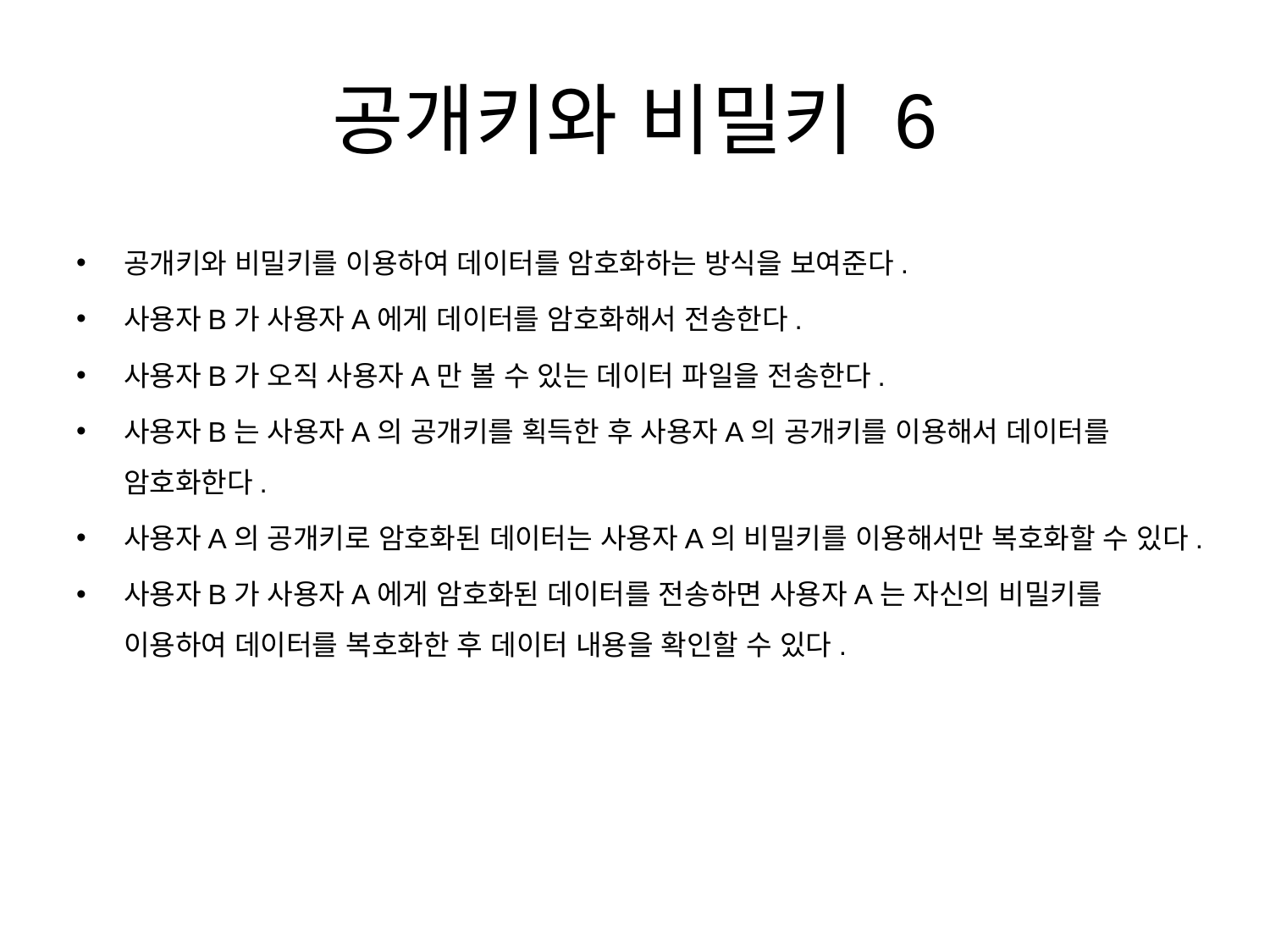

# 공개키와 비밀키 6
공개키와 비밀키를 이용하여 데이터를 암호화하는 방식을 보여준다.
사용자B가 사용자A에게 데이터를 암호화해서 전송한다.
사용자B가 오직 사용자A만 볼 수 있는 데이터 파일을 전송한다.
사용자B는 사용자A의 공개키를 획득한 후 사용자A의 공개키를 이용해서 데이터를 암호화한다.
사용자A의 공개키로 암호화된 데이터는 사용자A의 비밀키를 이용해서만 복호화할 수 있다.
사용자B가 사용자A에게 암호화된 데이터를 전송하면 사용자A는 자신의 비밀키를 이용하여 데이터를 복호화한 후 데이터 내용을 확인할 수 있다.